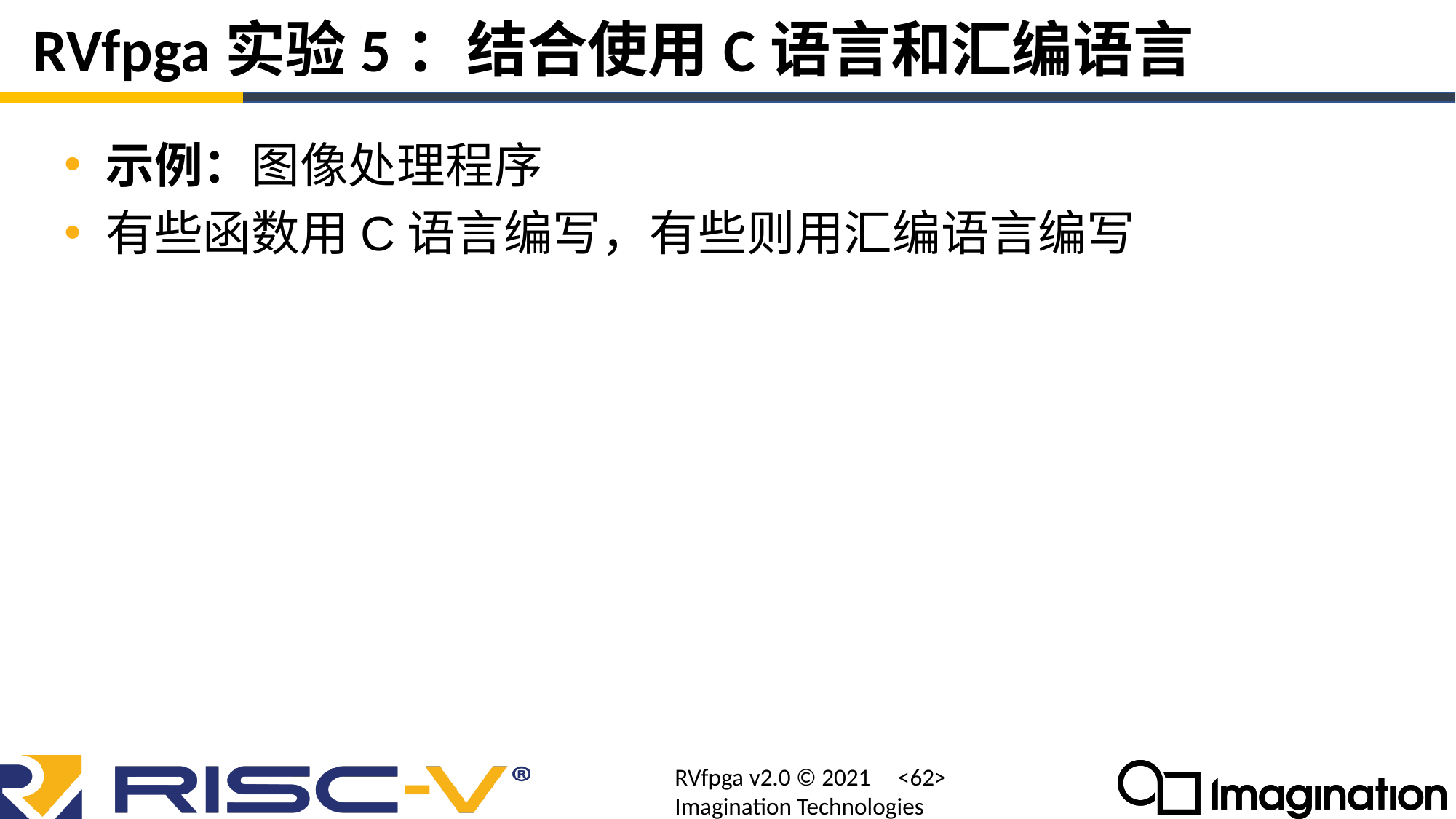

# RVfpga实验5：结合使用C语言和汇编语言
示例：图像处理程序
有些函数用C语言编写，有些则用汇编语言编写